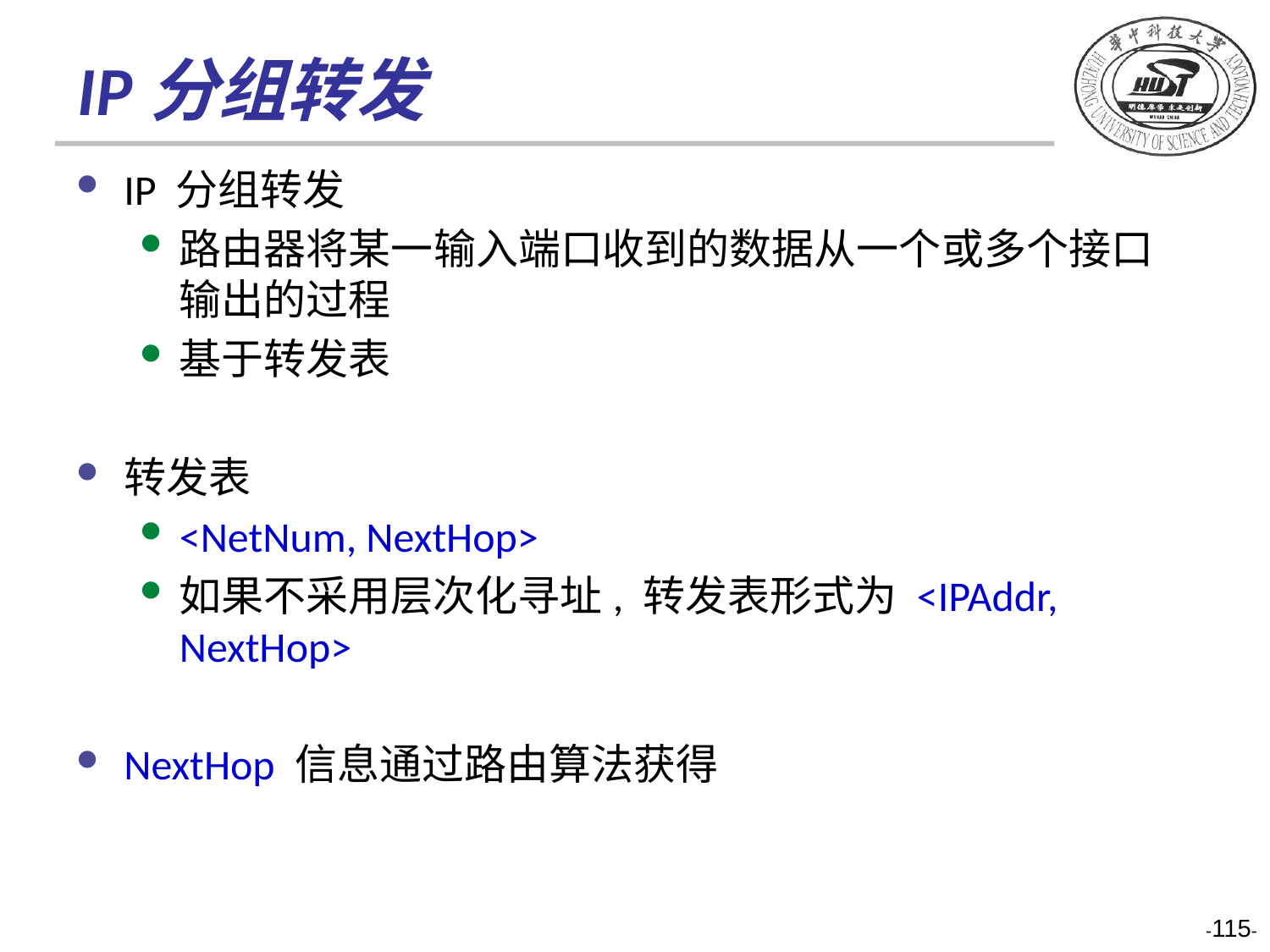

# IP分组转发
IP 分组转发
路由器将某一输入端口收到的数据从一个或多个接口输出的过程
基于转发表

转发表
<NetNum, NextHop>
如果不采用层次化寻址, 转发表形式为 <IPAddr, NextHop>

NextHop 信息通过路由算法获得
-115-